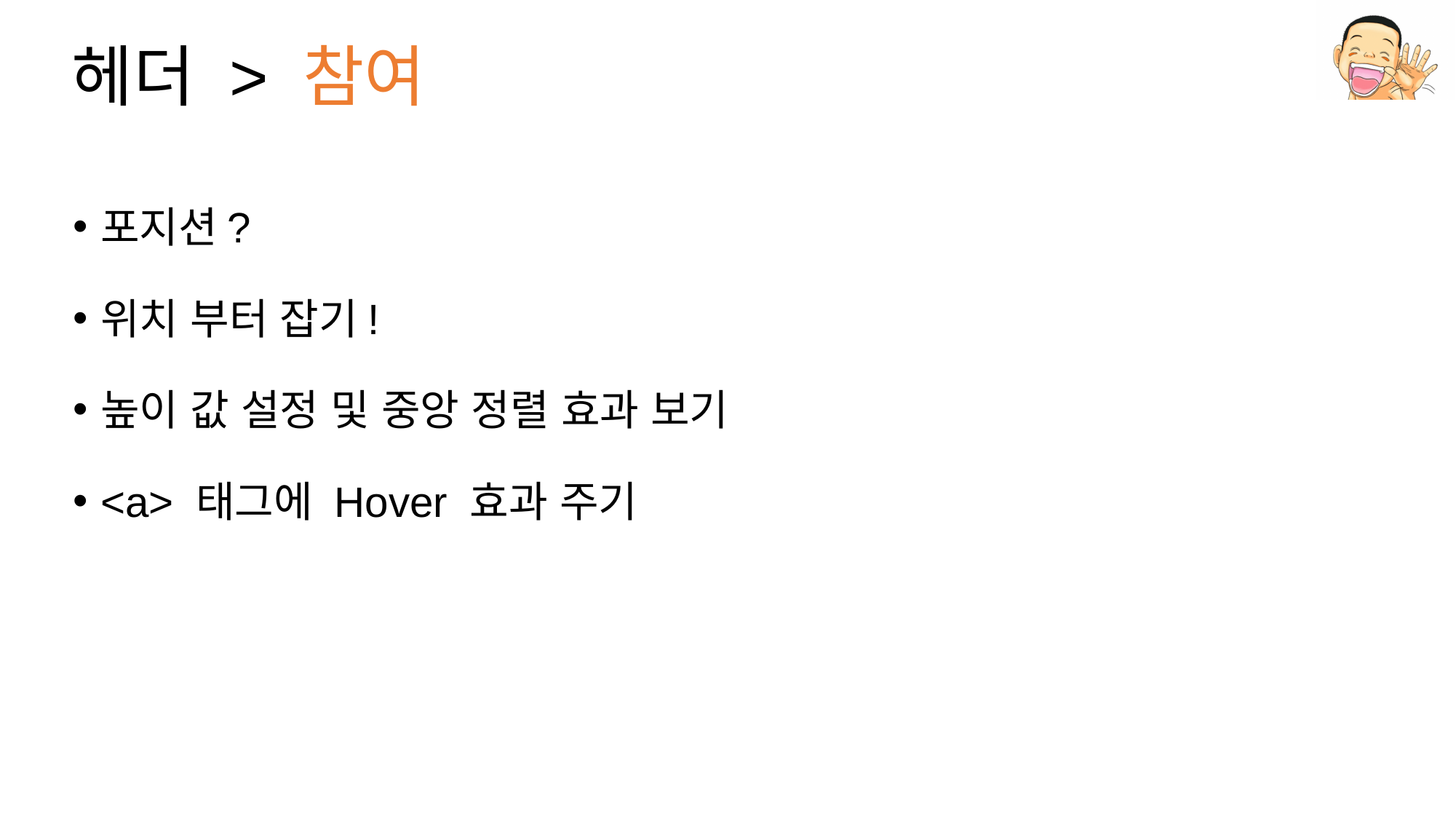

# 헤더 > 참여
포지션?
위치 부터 잡기!
높이 값 설정 및 중앙 정렬 효과 보기
<a> 태그에 Hover 효과 주기